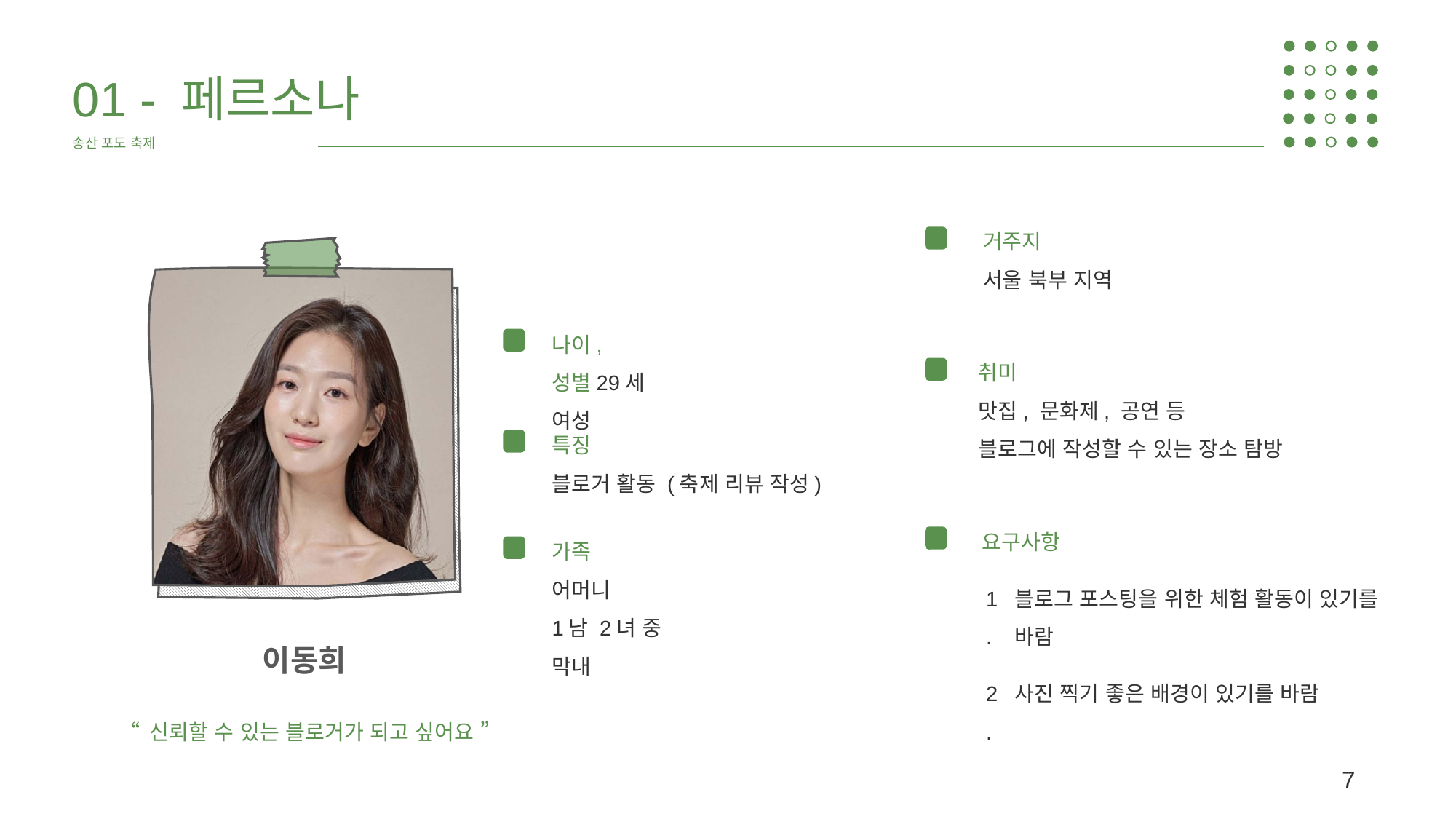

01 - 페르소나
송산 포도 축제

거주지
서울 북부 지역

나이, 성별29세 여성

취미
맛집, 문화제, 공연 등
블로그에 작성할 수 있는 장소 탐방

특징
블로거 활동 (축제 리뷰 작성)

요구사항

1.
블로그 포스팅을 위한 체험 활동이 있기를
바람
2.
사진 찍기 좋은 배경이 있기를 바람
가족
어머니
1남 2녀 중 막내

이동희
“ 신뢰할 수 있는 블로거가 되고 싶어요 ”
7